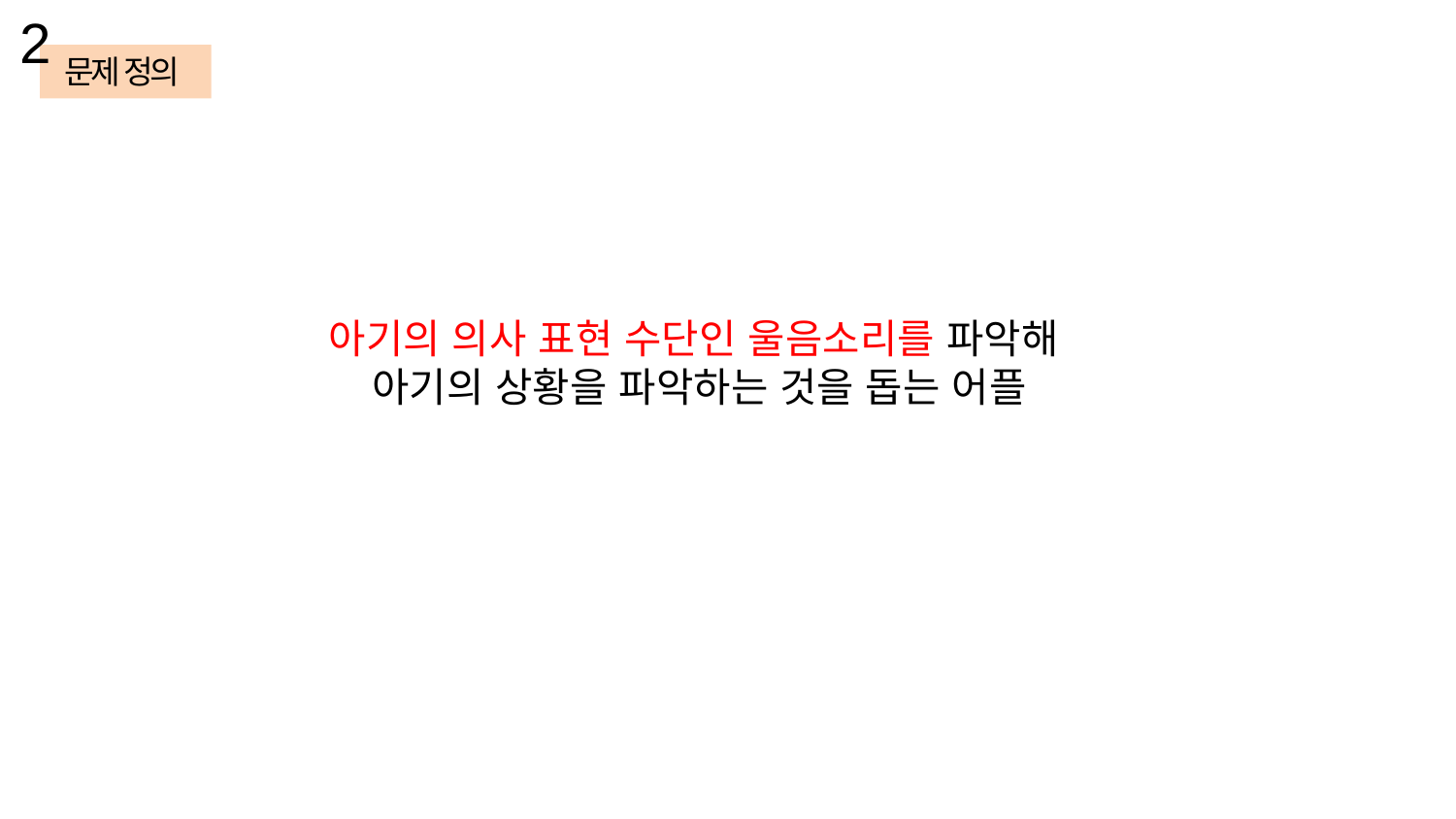

2
문제 정의

아기의 의사 표현 수단인 울음소리를 파악해
아기의 상황을 파악하는 것을 돕는 어플